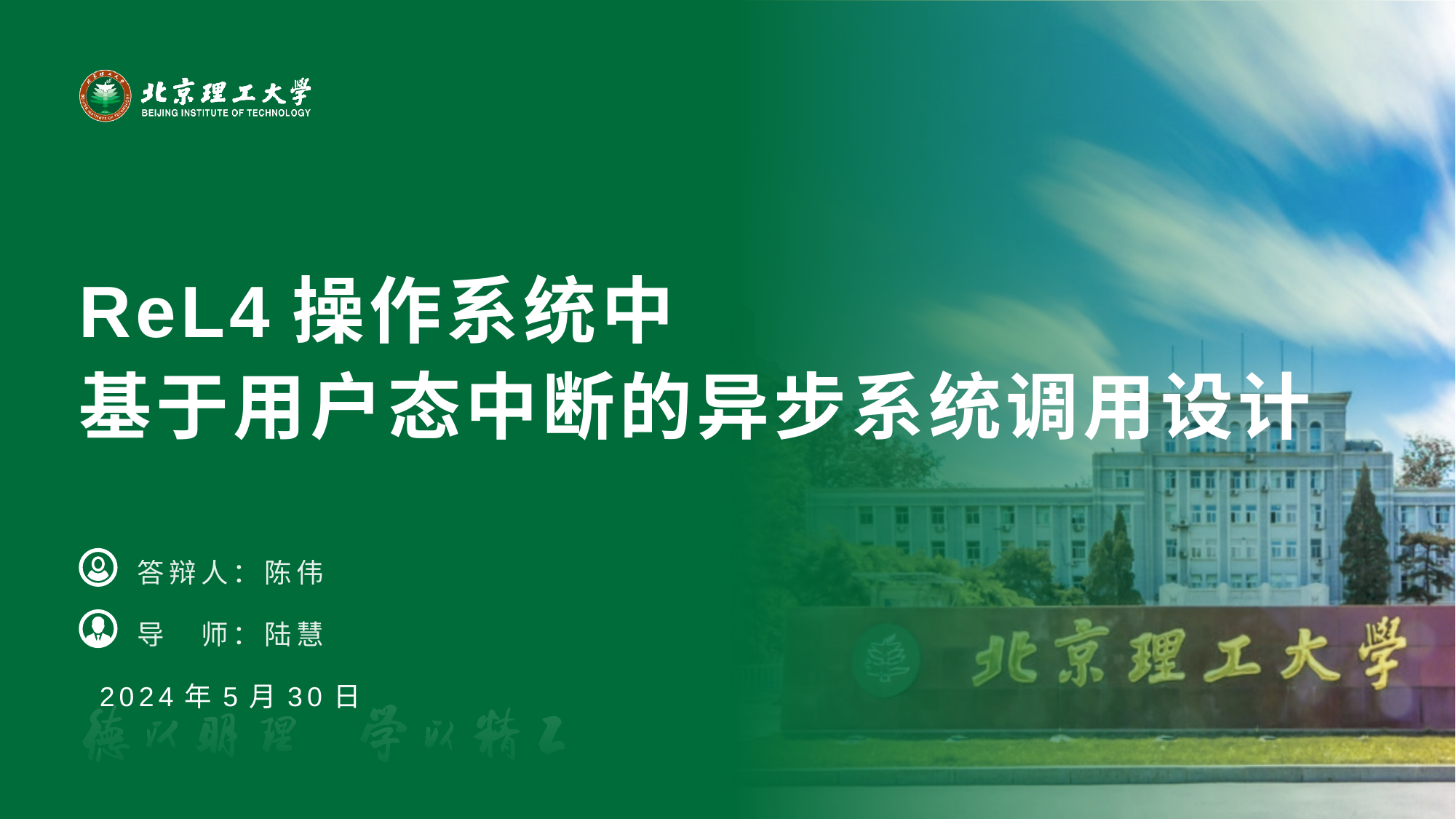

ReL4操作系统中
基于用户态中断的异步系统调用设计

答辩人：陈伟豪

导　师：陆慧梅
2024年5月30日